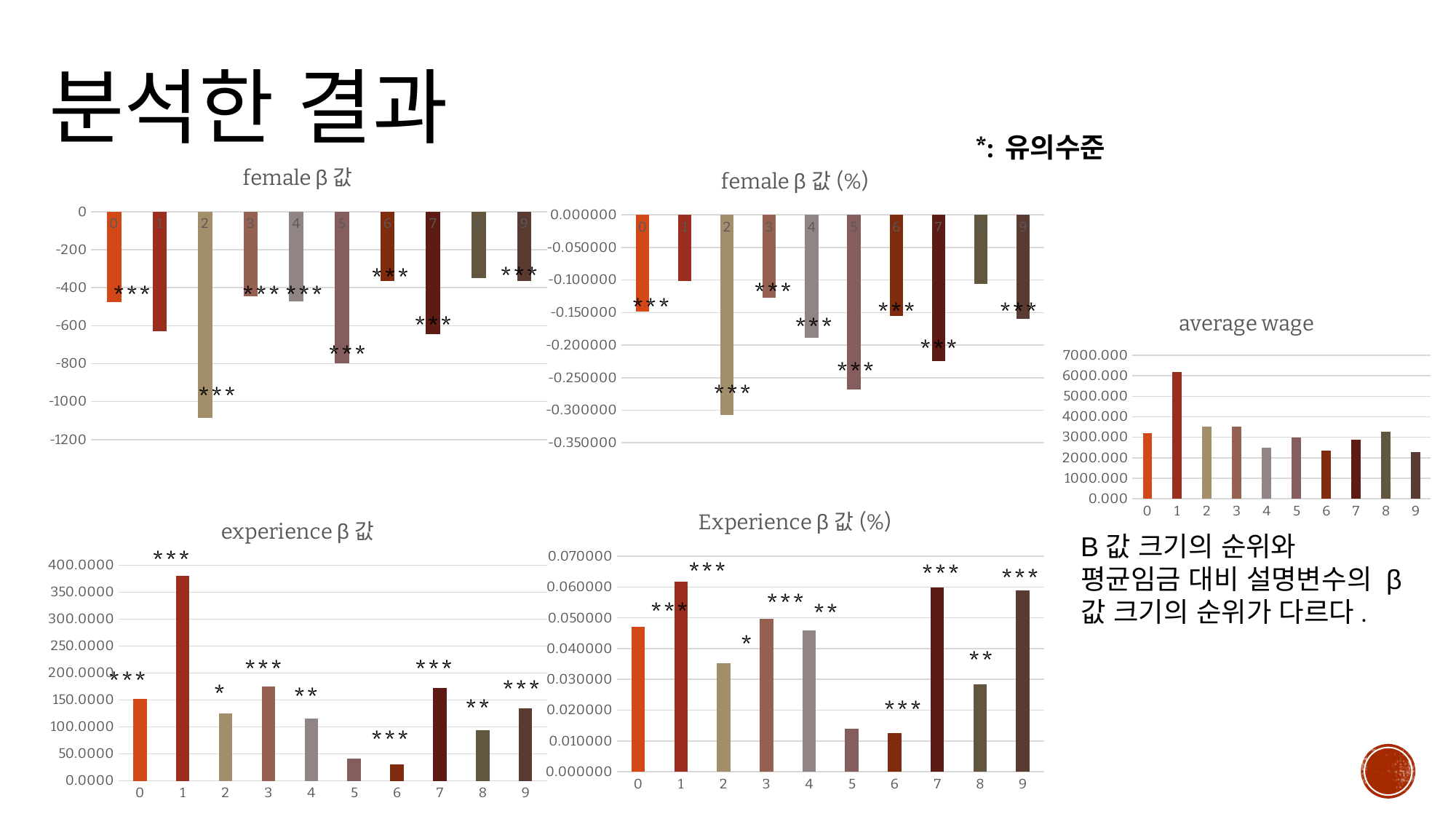

# 분석한 결과
*: 유의수준

### Chart: female β값

| Category | beta |
|---|---|
| 0 | -475.0615 |
| 1 | -628.7761 |
| 2 | -1086.261 |
| 3 | -446.4398 |
| 4 | -472.3352 |
| 5 | -797.8822 |
| 6 | -365.576 |
| 7 | -646.147 |
| 8 | -349.7093 |
| 9 | -365.576 |
***
***
***
***
***
***
***
***

### Chart: female β값(%)

| Category | f.beta(%) |
|---|---|
| 0 | -0.14813845254336389 |
| 1 | -0.1018310746783573 |
| 2 | -0.3078519208287575 |
| 3 | -0.12709060722364843 |
| 4 | -0.1886026781512485 |
| 5 | -0.26768037696718316 |
| 6 | -0.15554061692751864 |
| 7 | -0.22492980002362173 |
| 8 | -0.10660882213645295 |
| 9 | -0.15982213062282385 |
***
***
***
***
***
***
***
***

### Chart: Experience β값(%)

| Category | exp.beta(%) |
|---|---|
| 0 | 0.047179294484505946 |
| 1 | 0.06163109840609841 |
| 2 | 0.03525840169638202 |
| 3 | 0.04973753094578451 |
| 4 | 0.04598671477261383 |
| 5 | 0.013903858423813592 |
| 6 | 0.012669989363318646 |
| 7 | 0.05988368175347643 |
| 8 | 0.02848806458461488 |
| 9 | 0.05892254125876309 |
***
***
***
***
***
**
*
**

***

### Chart: experience β값

| Category | beta  |
|---|---|
| 0 | 151.2981 |
| 1 | 380.5534 |
| 2 | 124.4099 |
| 3 | 174.7164 |
| 4 | 115.1688 |
| 5 | 41.44361 |
| 6 | 29.779 |
| 7 | 172.0255 |
| 8 | 93.4495 |
| 9 | 134.779 |
***
***
***
***
***
*
**
**
***

### Chart:

| Category | average wage |
|---|---|
| 0 | 3206.875 |
| 1 | 6174.697674418605 |
| 2 | 3528.5178571428573 |
| 3 | 3512.7678571428573 |
| 4 | 2504.3928571428573 |
| 5 | 2980.7272727272725 |
| 6 | 2350.3571428571427 |
| 7 | 2872.660714285714 |
| 8 | 3280.3035714285716 |
| 9 | 2287.3928571428573 |
Β값 크기의 순위와
평균임금 대비 설명변수의 β값 크기의 순위가 다르다.